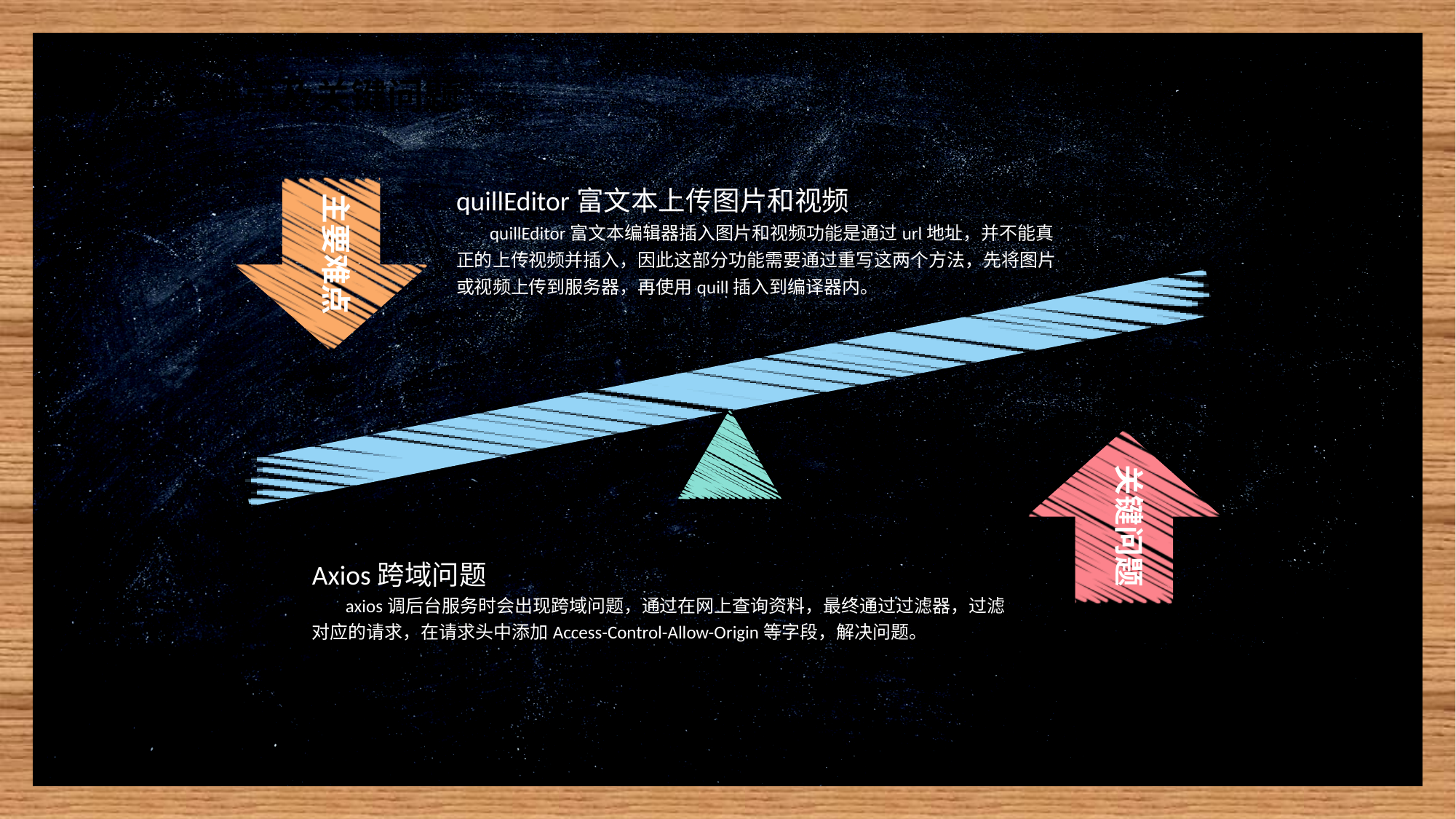

05
主要难点及关键问题
quillEditor富文本上传图片和视频
        quillEditor富文本编辑器插入图片和视频功能是通过url地址，并不能真正的上传视频并插入，因此这部分功能需要通过重写这两个方法，先将图片或视频上传到服务器，再使用quill插入到编译器内。

主要难点

关键问题
Axios跨域问题
        axios调后台服务时会出现跨域问题，通过在网上查询资料，最终通过过滤器，过滤对应的请求，在请求头中添加Access-Control-Allow-Origin等字段，解决问题。